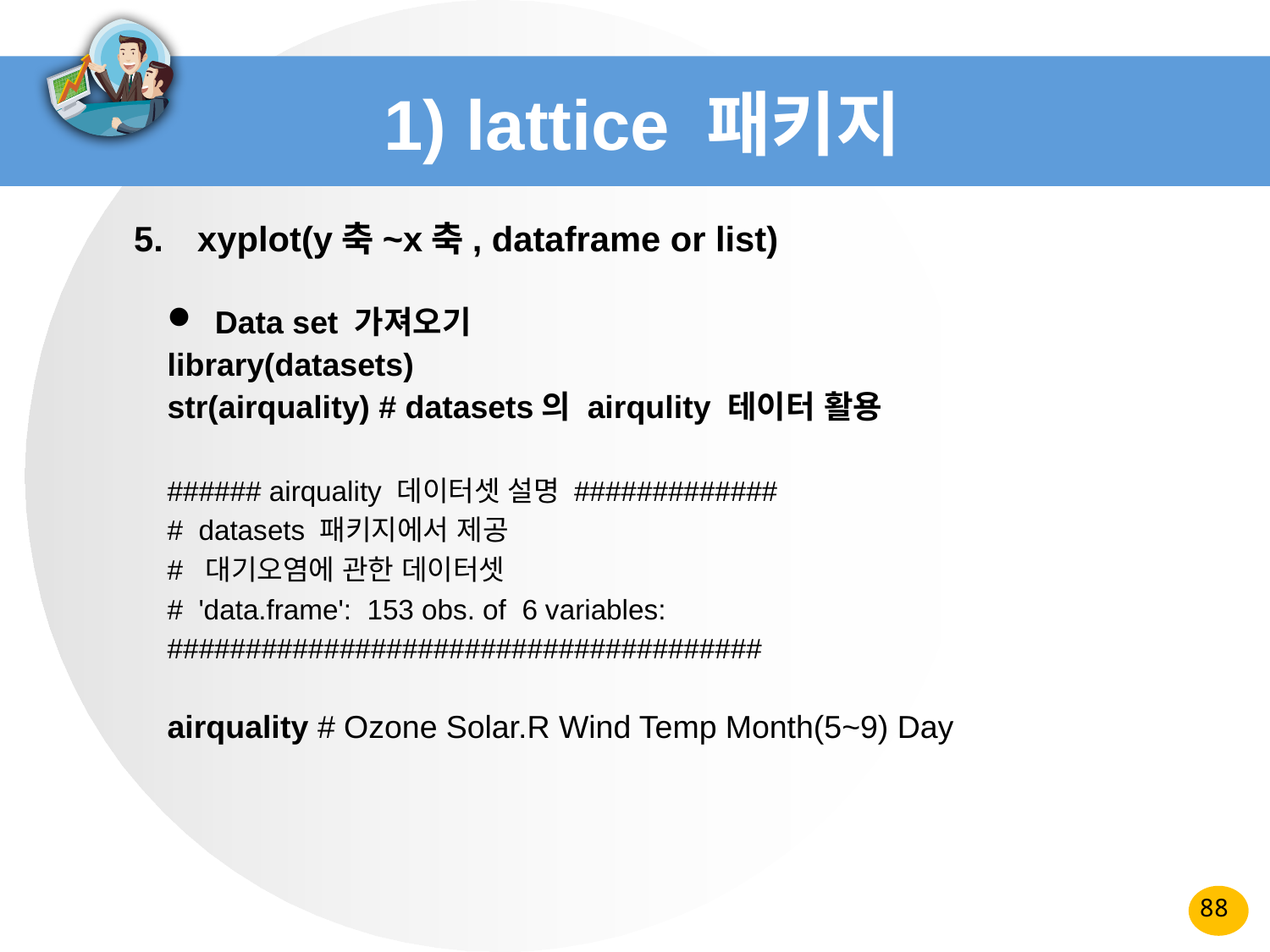

# 1) lattice 패키지
xyplot(y축~x축, dataframe or list)
Data set 가져오기
library(datasets)
str(airquality) # datasets의 airqulity 테이터 활용

###### airquality 데이터셋 설명 #############
#  datasets 패키지에서 제공
#  대기오염에 관한 데이터셋
#  'data.frame':  153 obs. of  6 variables:
######################################

airquality # Ozone Solar.R Wind Temp Month(5~9) Day
88